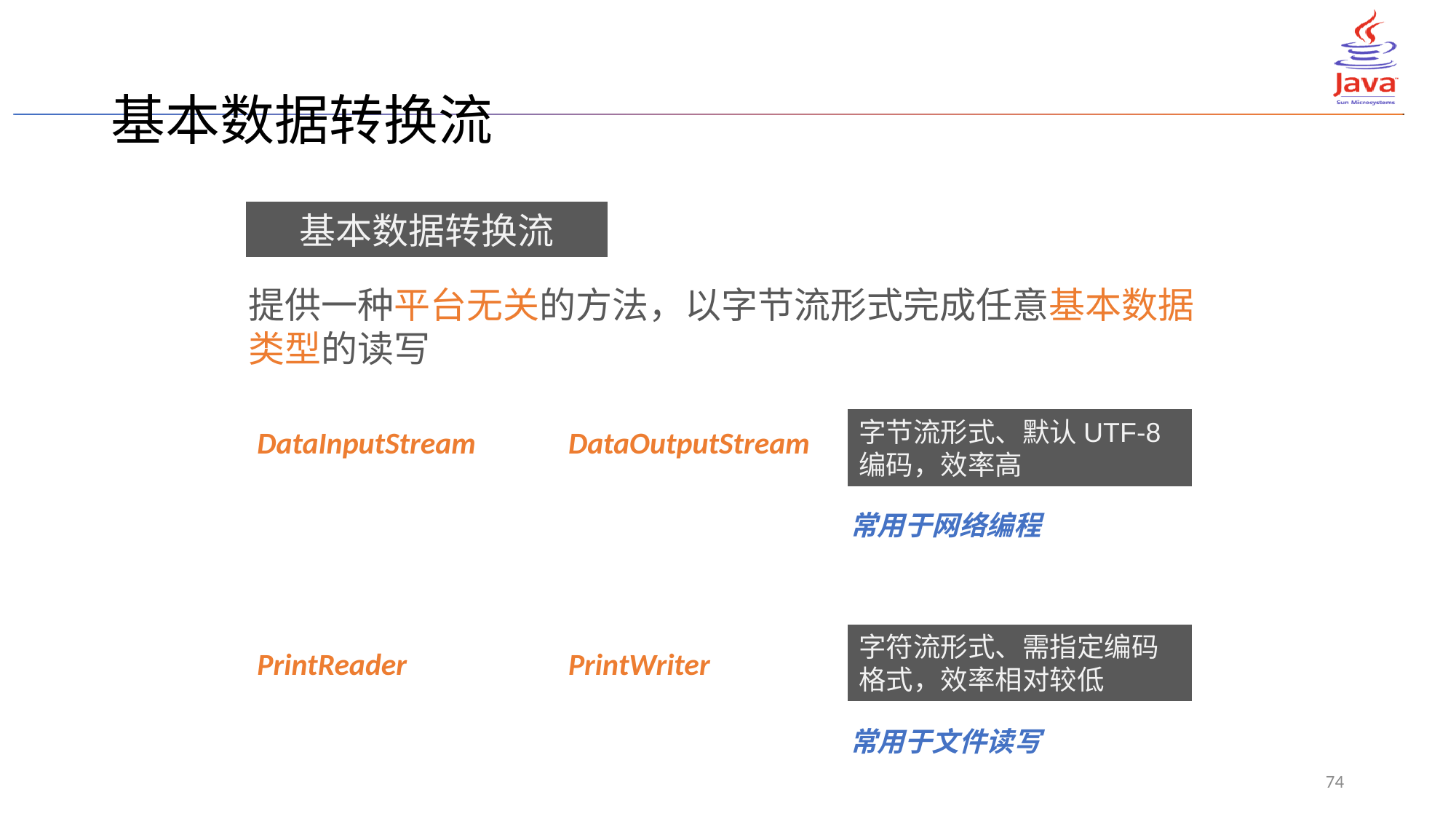

# 基本数据转换流
基本数据转换流
提供一种平台无关的方法，以字节流形式完成任意基本数据类型的读写
字节流形式、默认UTF-8编码，效率高
DataOutputStream
DataInputStream
常用于网络编程
字符流形式、需指定编码格式，效率相对较低
PrintWriter
PrintReader
常用于文件读写
74